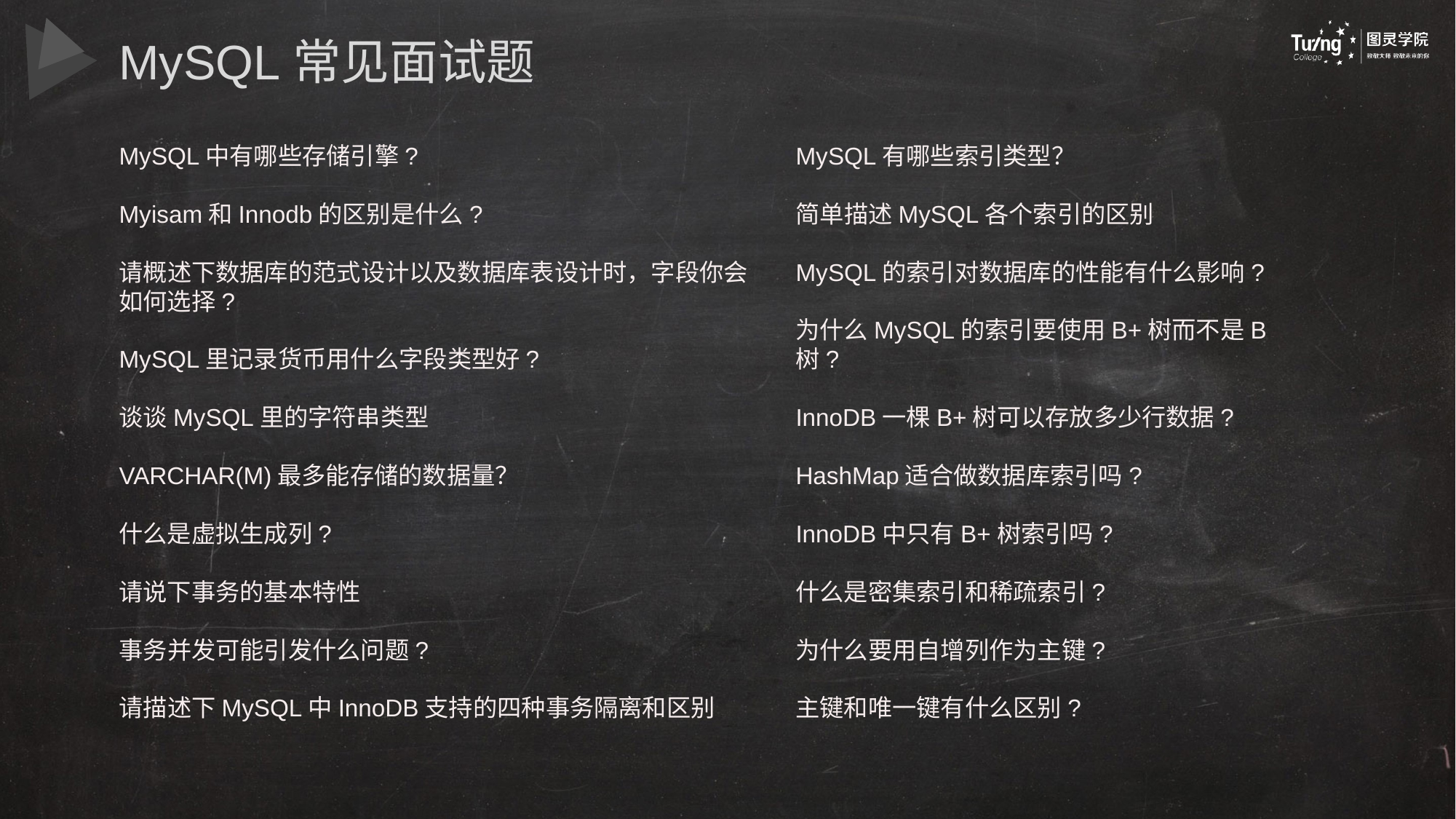

MySQL常见面试题
MySQL中有哪些存储引擎?

Myisam和Innodb的区别是什么?

请概述下数据库的范式设计以及数据库表设计时，字段你会如何选择?

MySQL里记录货币用什么字段类型好?

谈谈MySQL里的字符串类型

VARCHAR(M)最多能存储的数据量？

什么是虚拟生成列?

请说下事务的基本特性

事务并发可能引发什么问题?

请描述下MySQL中InnoDB支持的四种事务隔离和区别
MySQL有哪些索引类型？

简单描述MySQL各个索引的区别

MySQL的索引对数据库的性能有什么影响?

为什么MySQL的索引要使用B+树而不是B树?

InnoDB一棵B+树可以存放多少行数据?

HashMap适合做数据库索引吗?

InnoDB中只有B+树索引吗?

什么是密集索引和稀疏索引?

为什么要用自增列作为主键?

主键和唯一键有什么区别?